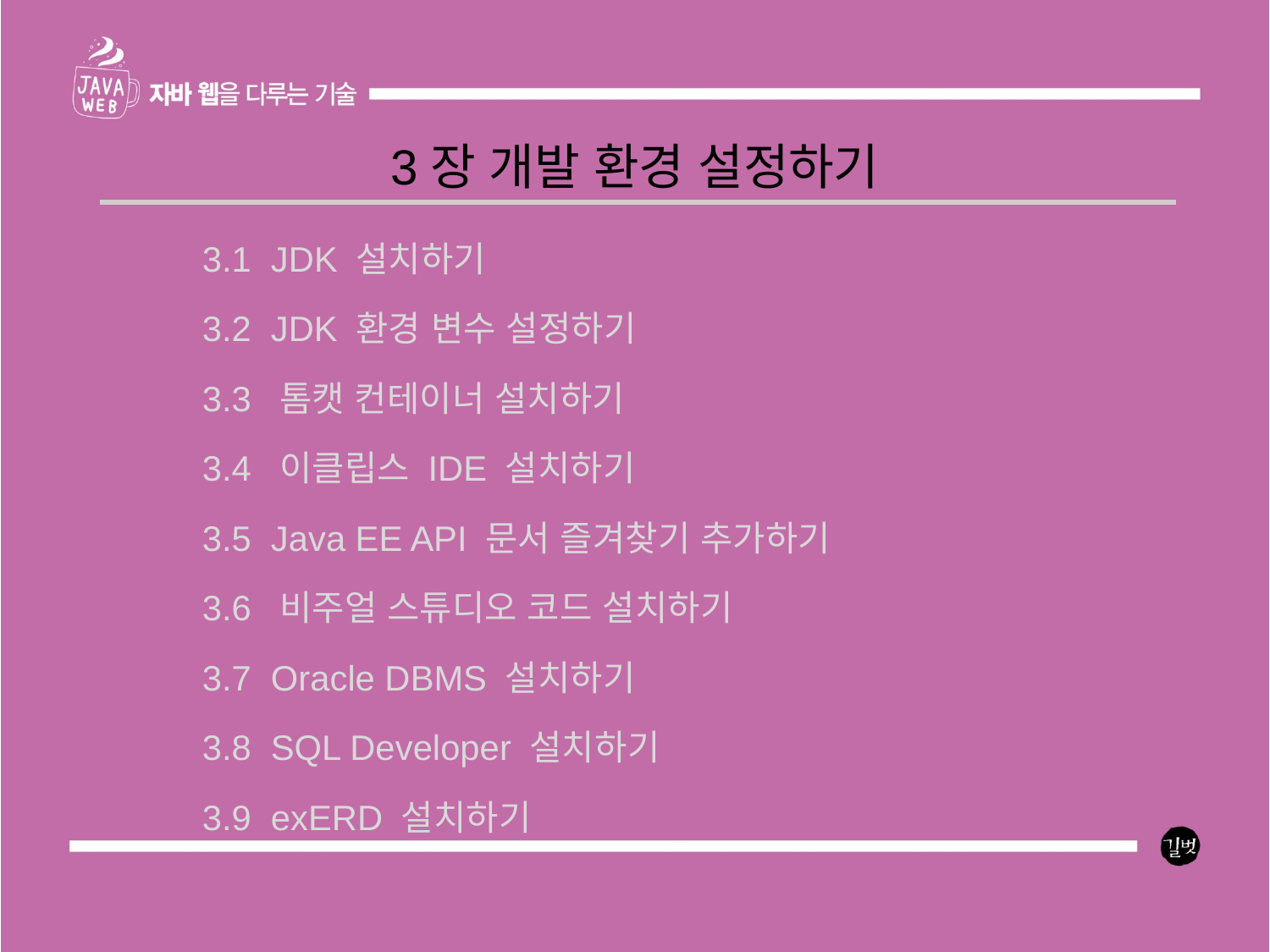

3장 개발 환경 설정하기
3.1  JDK 설치하기
3.2  JDK 환경 변수 설정하기
3.3  톰캣 컨테이너 설치하기
3.4  이클립스 IDE 설치하기
3.5  Java EE API 문서 즐겨찾기 추가하기
3.6  비주얼 스튜디오 코드 설치하기
3.7  Oracle DBMS 설치하기
3.8  SQL Developer 설치하기
3.9  exERD 설치하기